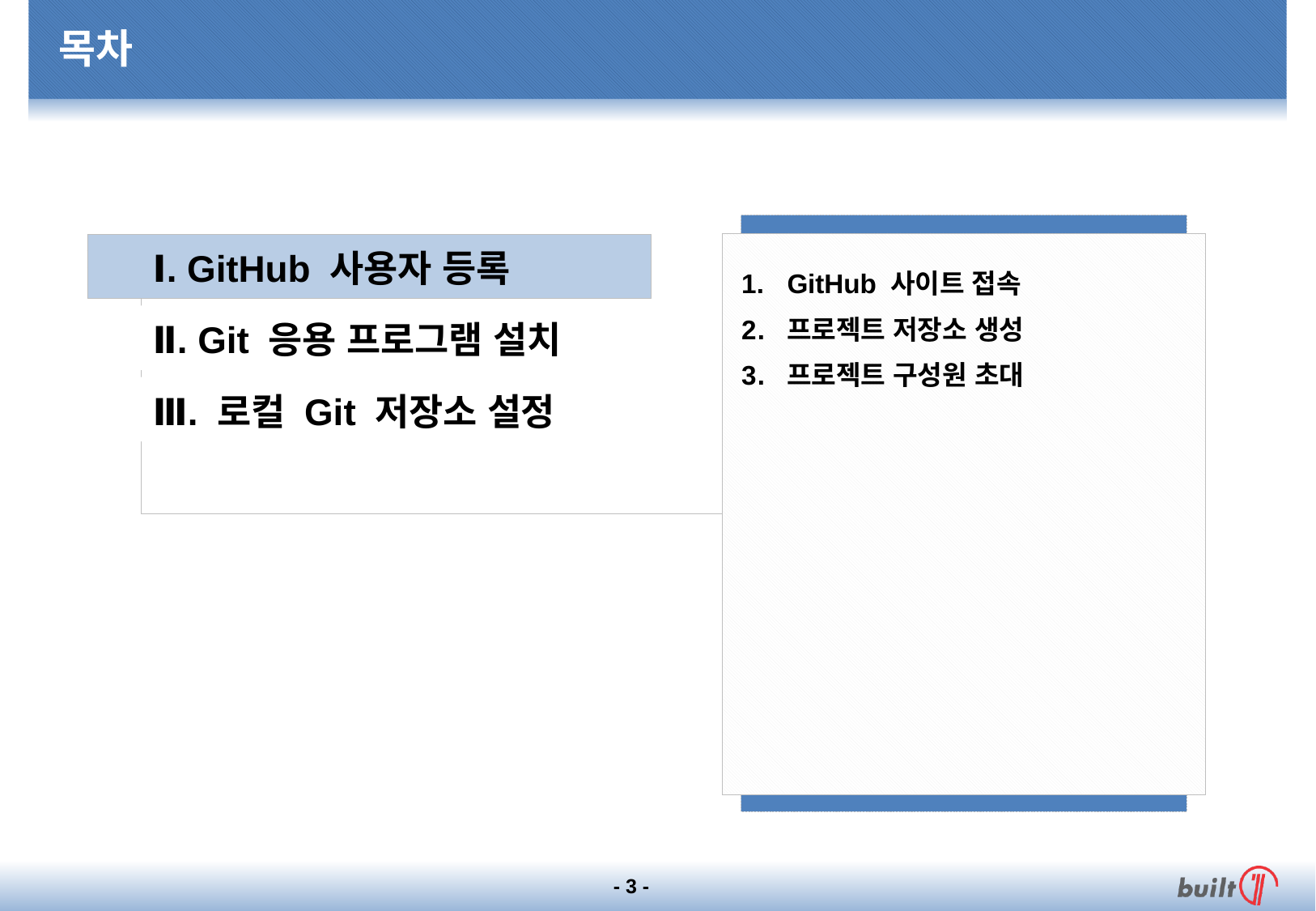

# 목차

GitHub 사이트 접속
프로젝트 저장소 생성
프로젝트 구성원 초대

Ⅰ. GitHub 사용자 등록

Ⅱ. Git 응용 프로그램 설치

Ⅲ. 로컬 Git 저장소 설정